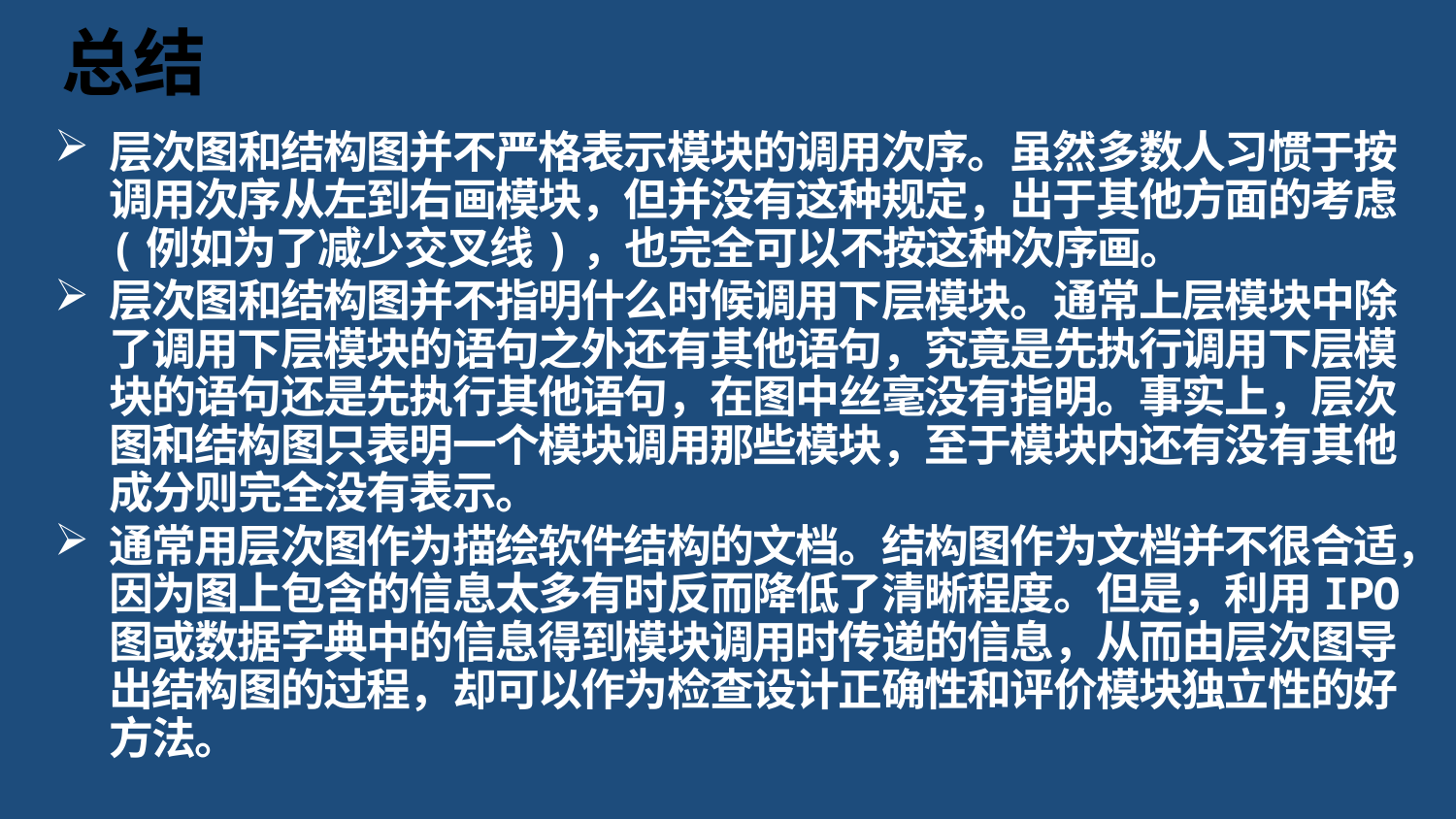

# 总结
层次图和结构图并不严格表示模块的调用次序。虽然多数人习惯于按调用次序从左到右画模块，但并没有这种规定，出于其他方面的考虑(例如为了减少交叉线)，也完全可以不按这种次序画。
层次图和结构图并不指明什么时候调用下层模块。通常上层模块中除了调用下层模块的语句之外还有其他语句，究竟是先执行调用下层模块的语句还是先执行其他语句，在图中丝毫没有指明。事实上，层次图和结构图只表明一个模块调用那些模块，至于模块内还有没有其他成分则完全没有表示。
通常用层次图作为描绘软件结构的文档。结构图作为文档并不很合适，因为图上包含的信息太多有时反而降低了清晰程度。但是，利用IPO图或数据字典中的信息得到模块调用时传递的信息，从而由层次图导出结构图的过程，却可以作为检查设计正确性和评价模块独立性的好方法。